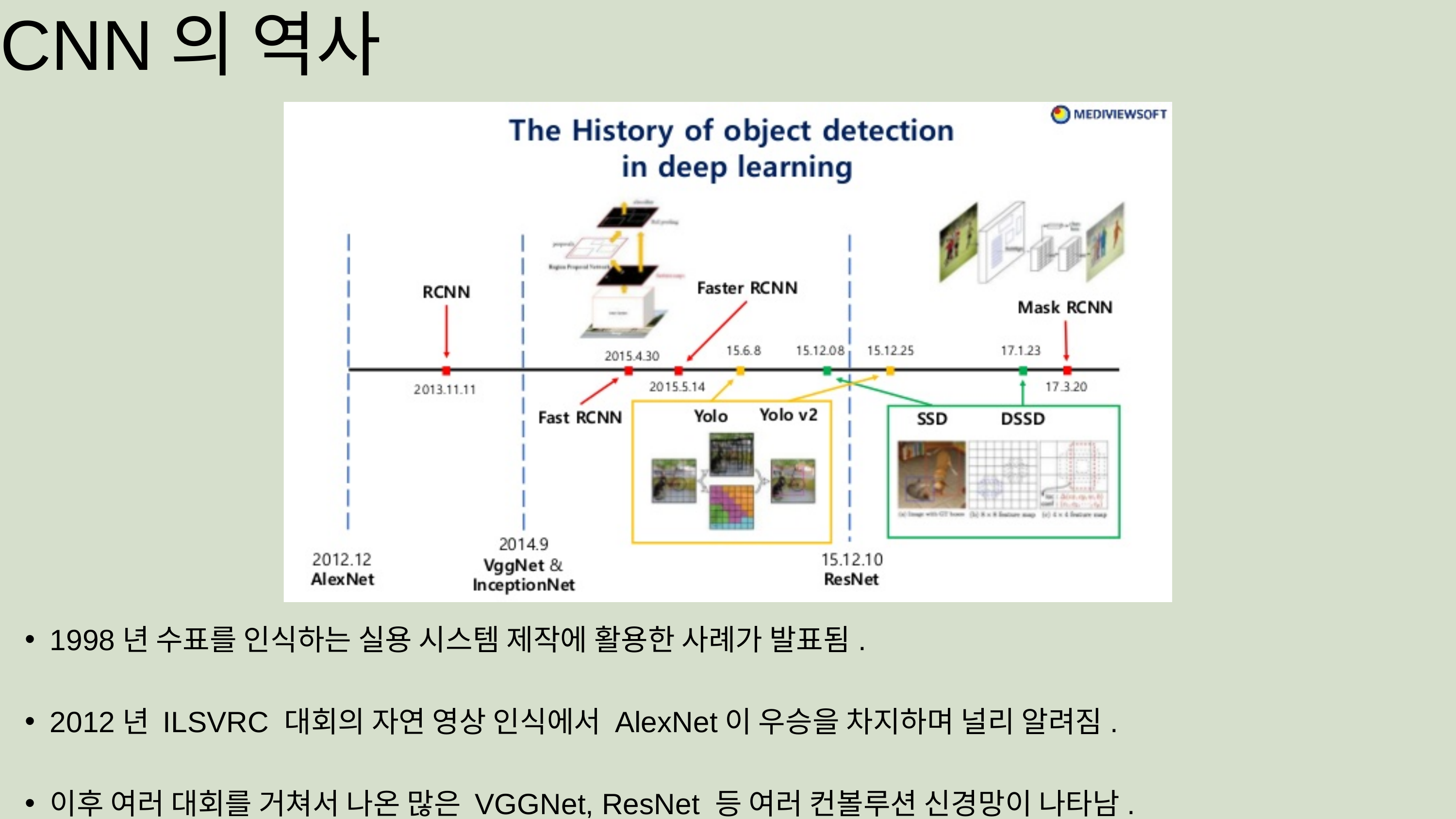

CNN의 역사

1998년 수표를 인식하는 실용 시스템 제작에 활용한 사례가 발표됨.

2012년 ILSVRC 대회의 자연 영상 인식에서 AlexNet이 우승을 차지하며 널리 알려짐.

이후 여러 대회를 거쳐서 나온 많은 VGGNet, ResNet 등 여러 컨볼루션 신경망이 나타남.